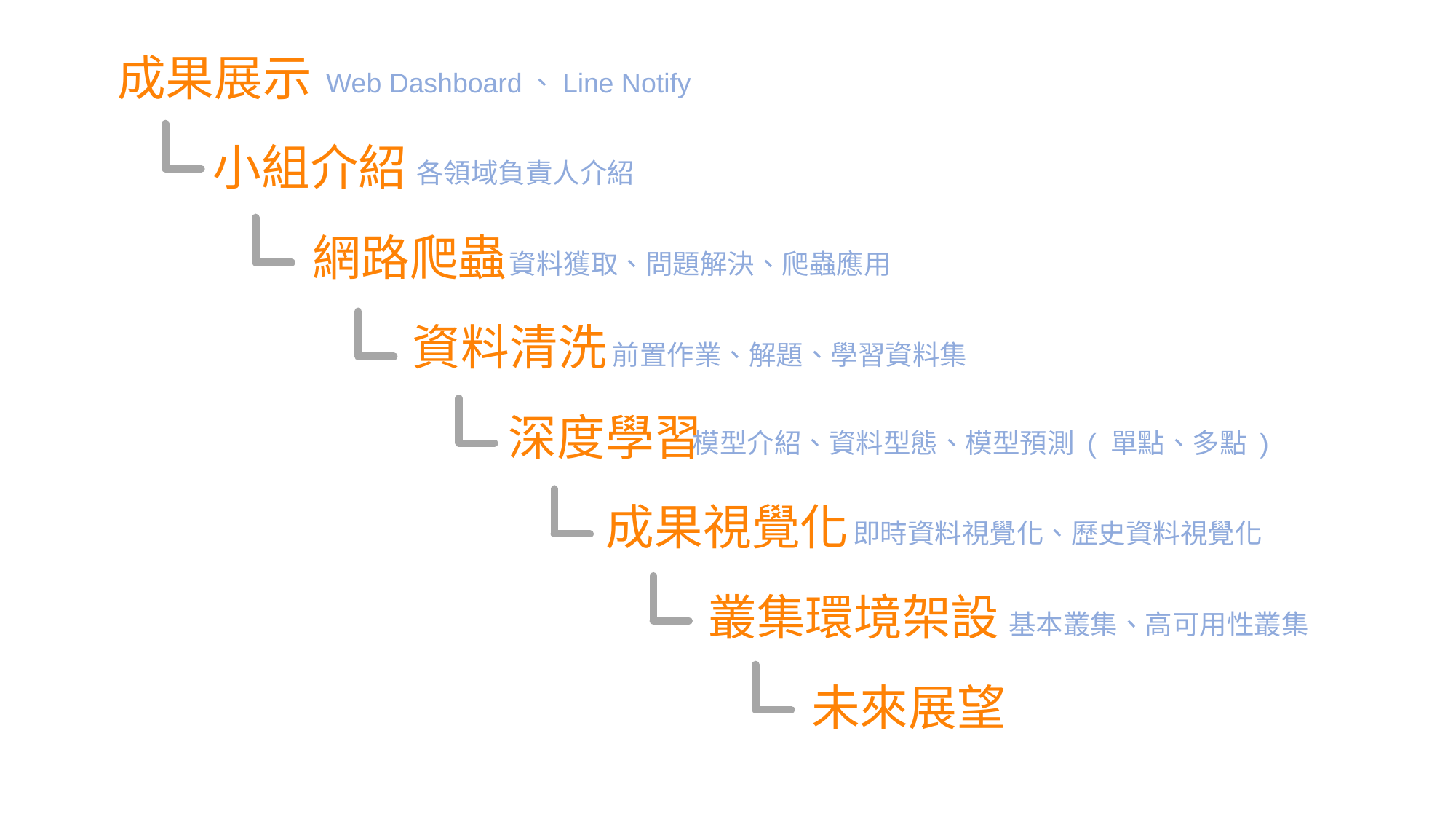

成果展示
小組介紹
網路爬蟲
資料清洗
深度學習
成果視覺化
叢集環境架設
未來展望
Web Dashboard、Line Notify
各領域負責人介紹
資料獲取、問題解決、爬蟲應用
前置作業、解題、學習資料集
模型介紹、資料型態、模型預測 ( 單點、多點 )
即時資料視覺化、歷史資料視覺化
基本叢集、高可用性叢集